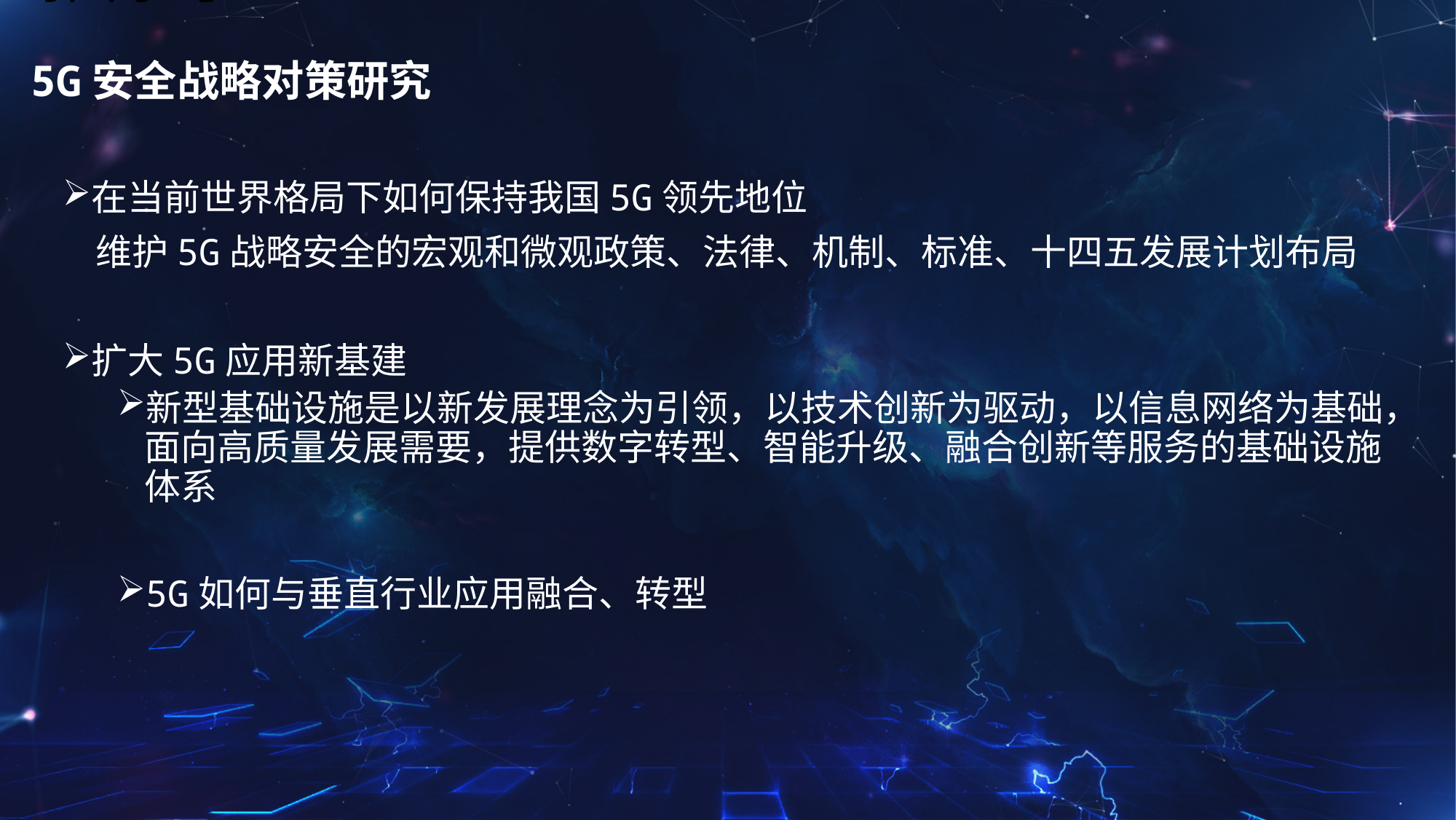

# 5G安全战略对策研究
在当前世界格局下如何保持我国5G领先地位
   维护5G战略安全的宏观和微观政策、法律、机制、标准、十四五发展计划布局

扩大5G应用新基建
新型基础设施是以新发展理念为引领，以技术创新为驱动，以信息网络为基础，面向高质量发展需要，提供数字转型、智能升级、融合创新等服务的基础设施体系

5G如何与垂直行业应用融合、转型